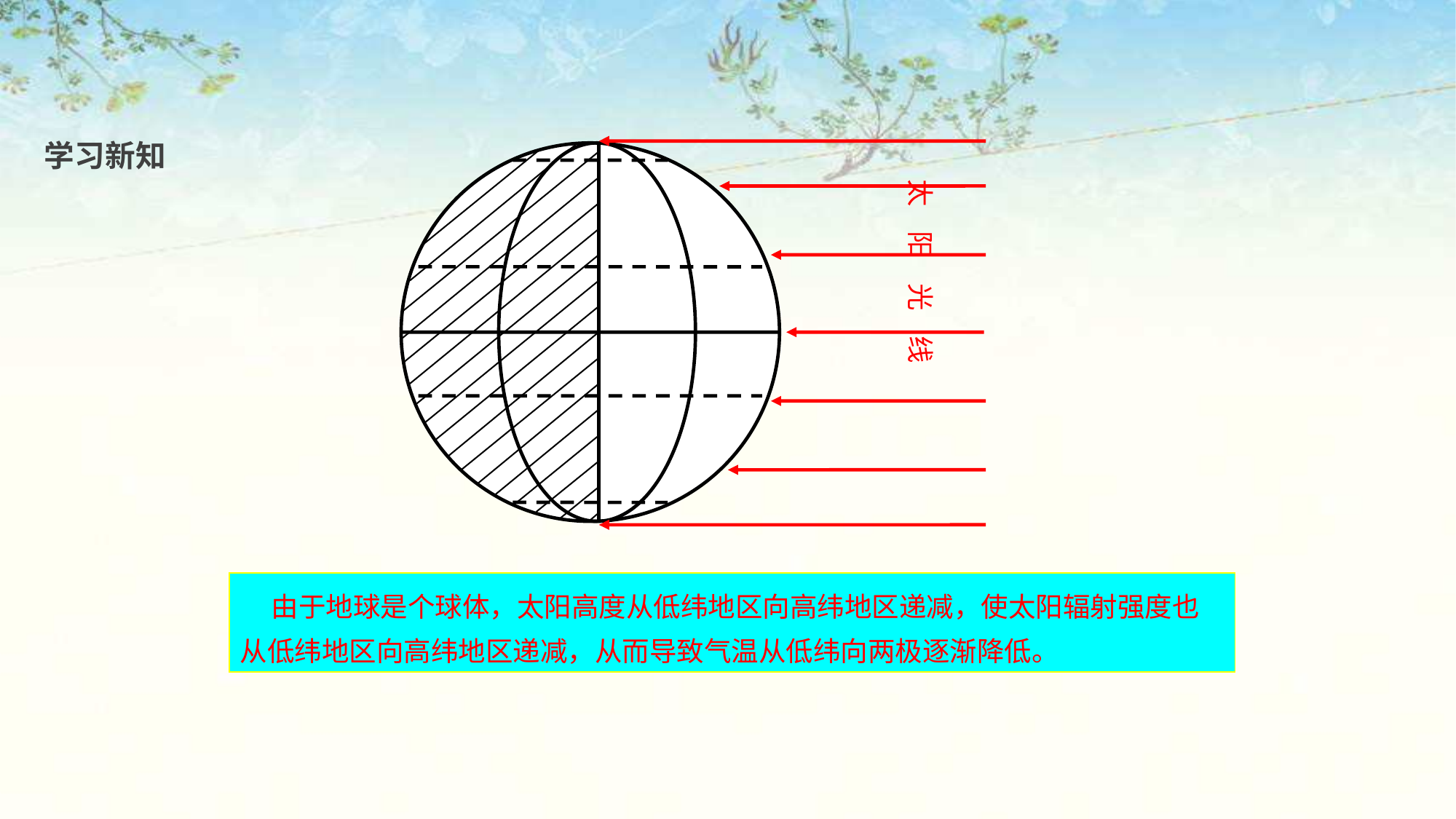

学习新知

太    阳    光    线

    由于地球是个球体，太阳高度从低纬地区向高纬地区递减，使太阳辐射强度也从低纬地区向高纬地区递减，从而导致气温从低纬向两极逐渐降低。